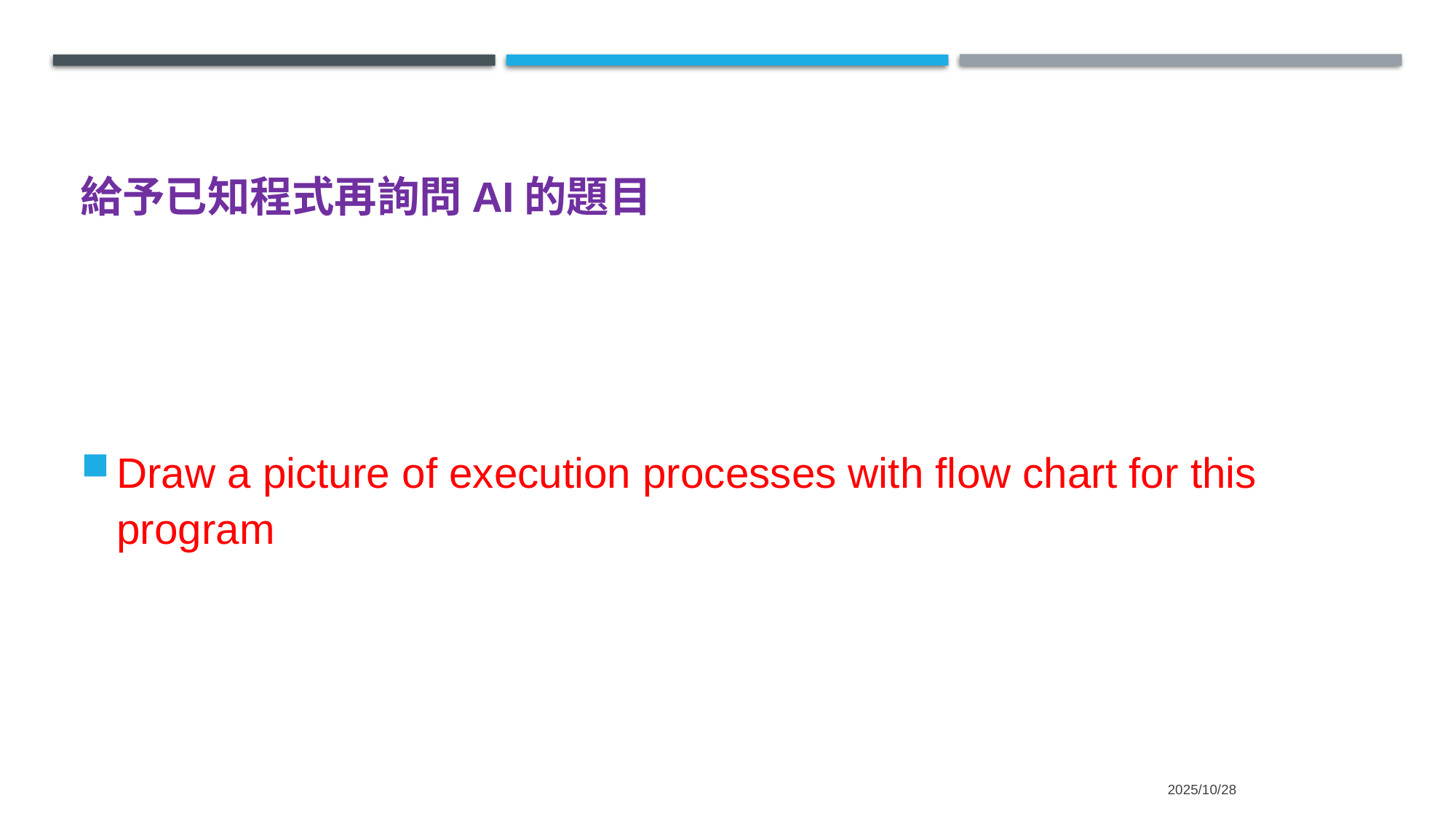

# 給予已知程式再詢問AI的題目
Draw a picture of execution processes with flow chart for this program
2025/10/28